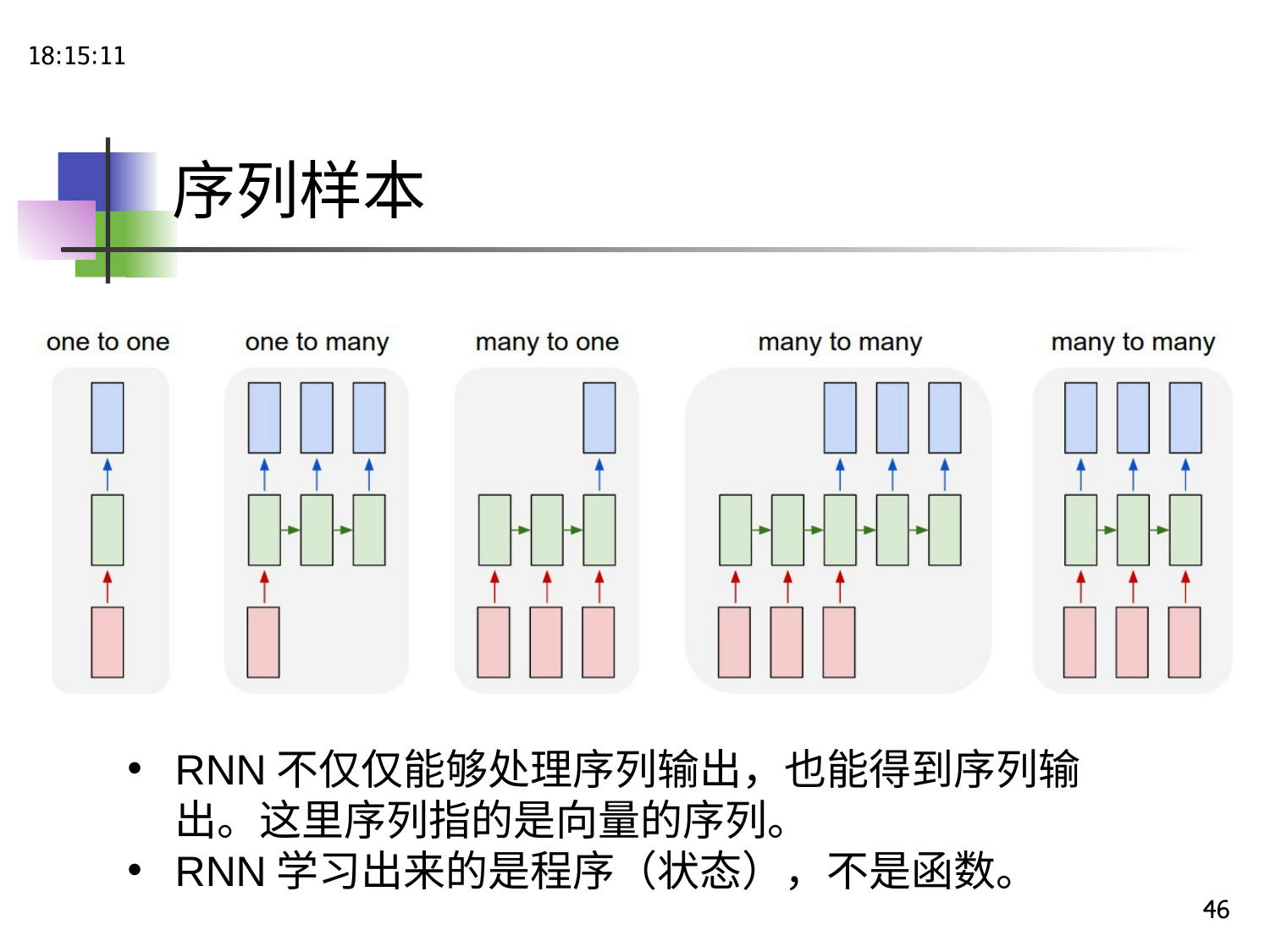

18:15:11
# 序列样本

RNN不仅仅能够处理序列输出，也能得到序列输出。这里序列指的是向量的序列。
RNN学习出来的是程序（状态），不是函数。
46